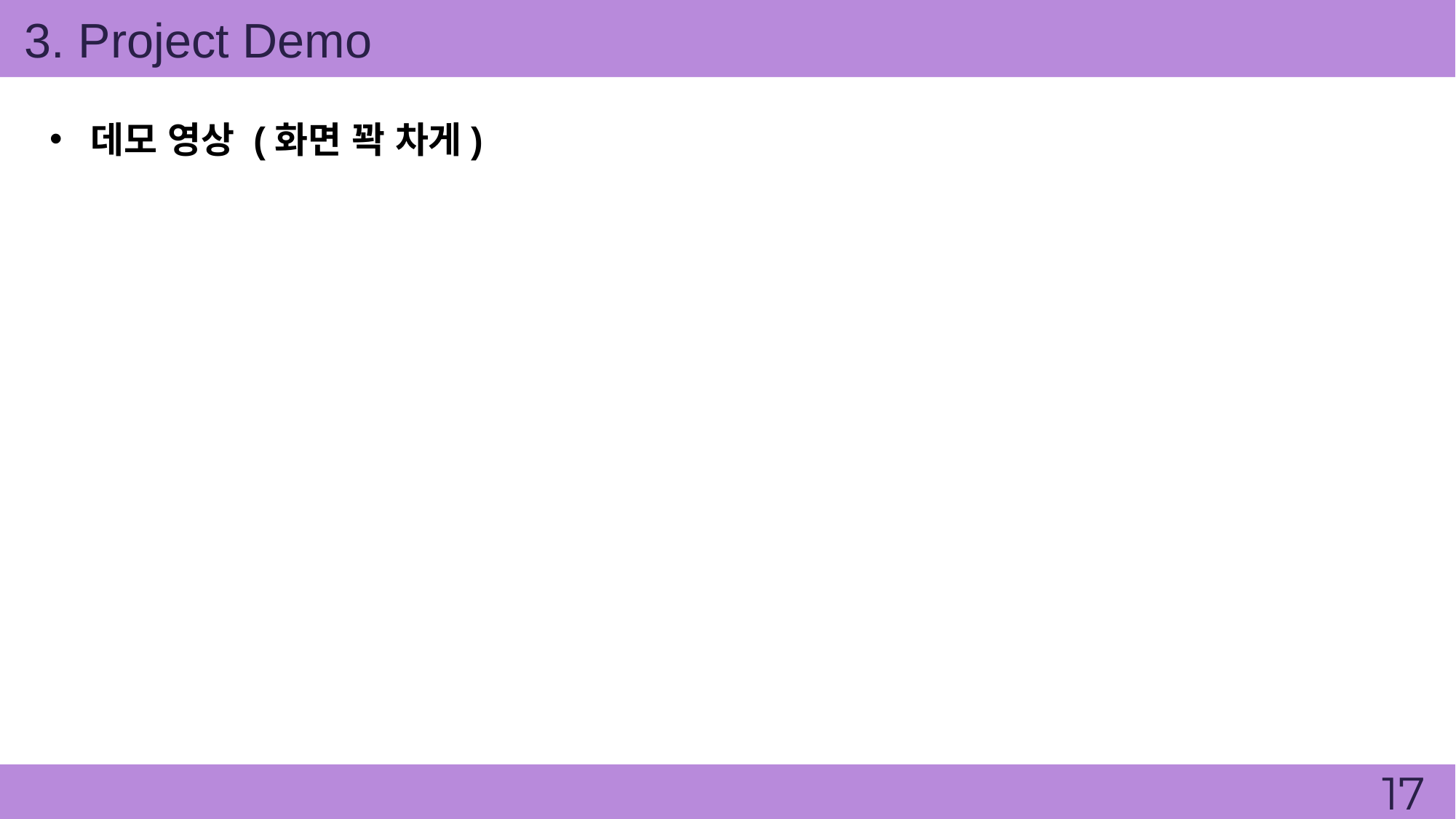

3. Project Demo
데모 영상 (화면 꽉 차게)
17